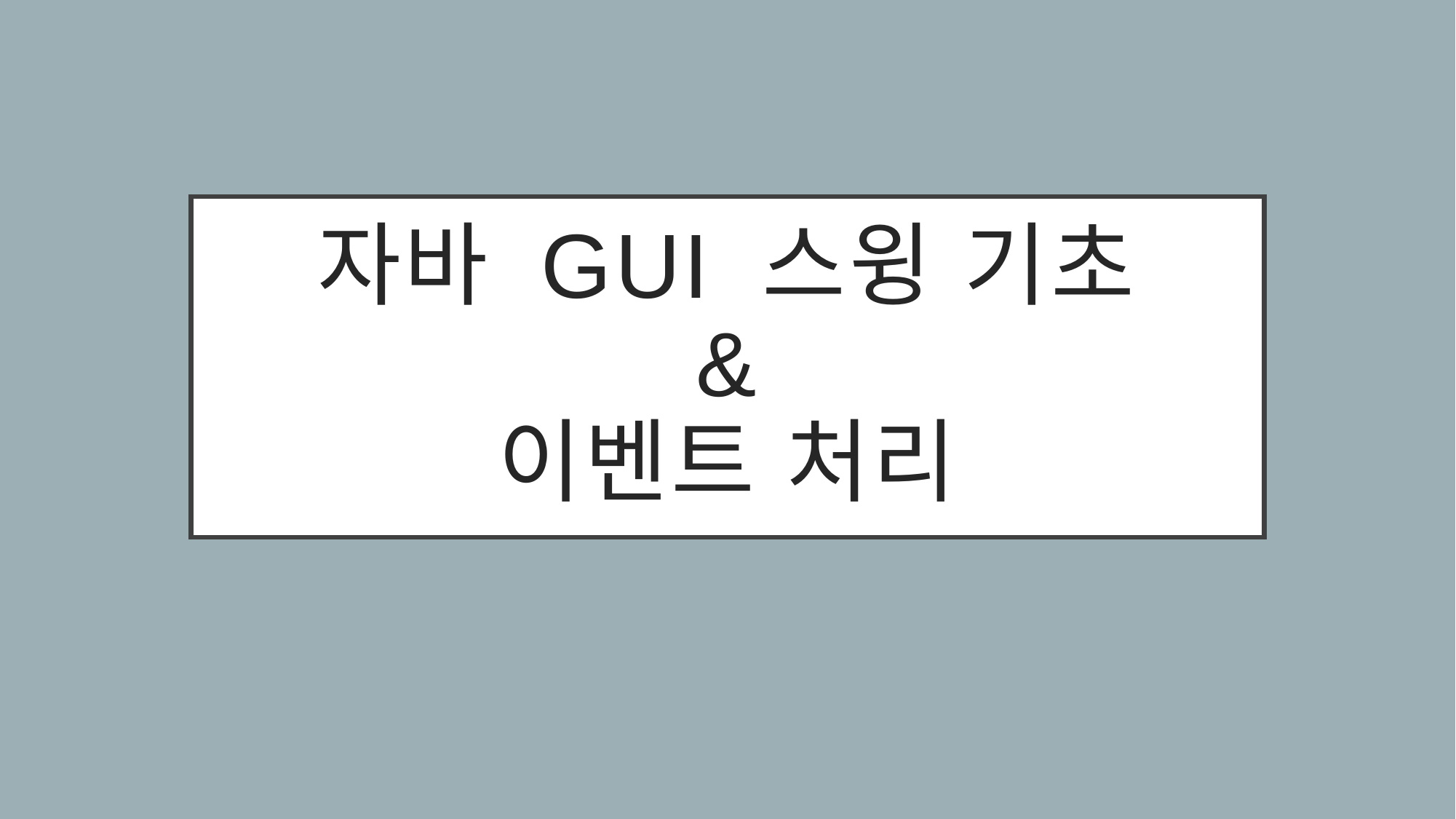

# 자바 GUI 스윙 기초 & 이벤트 처리